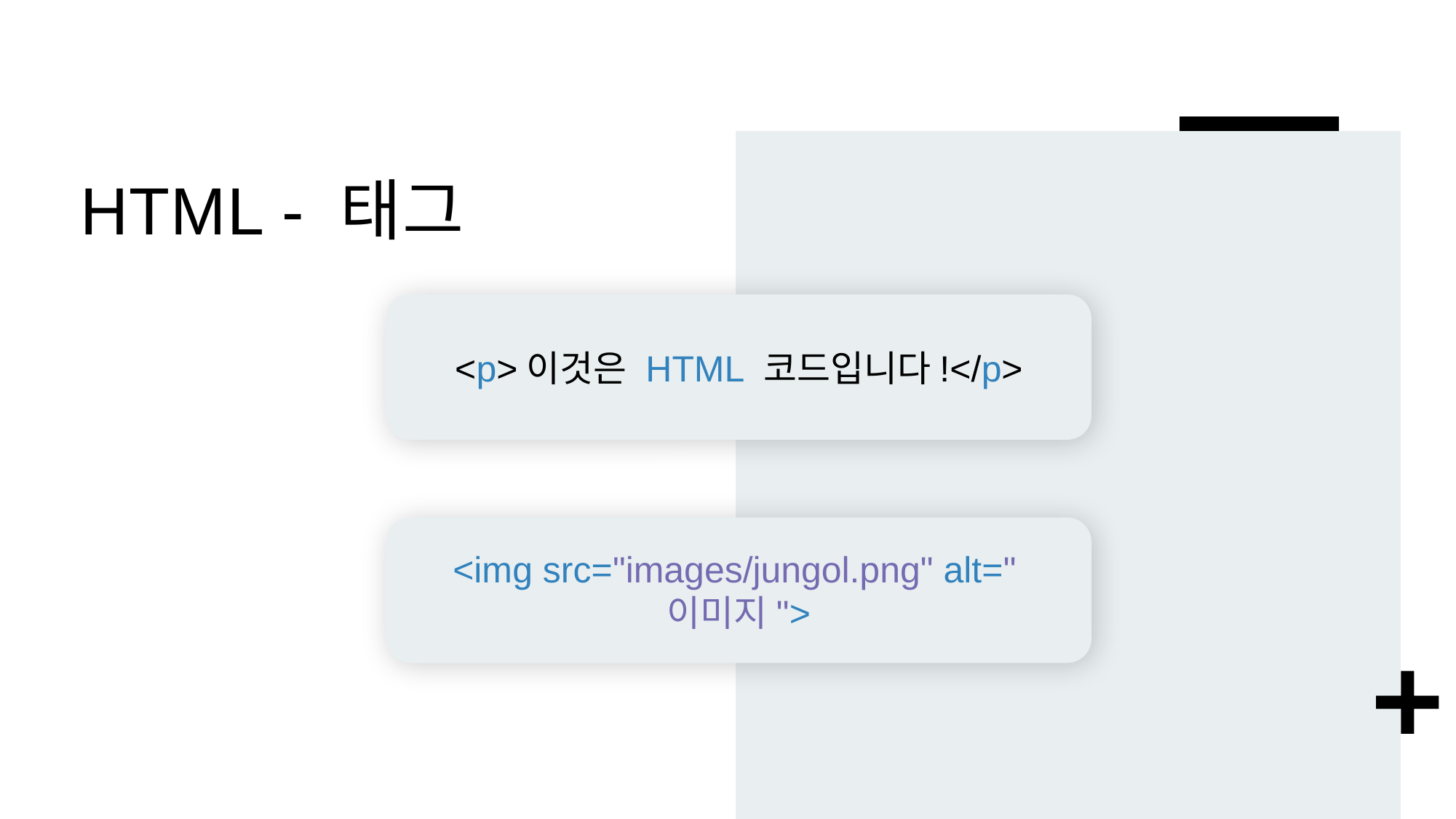

# HTML - 태그
<p>이것은 HTML 코드입니다!</p>
<img src="images/jungol.png" alt="이미지">